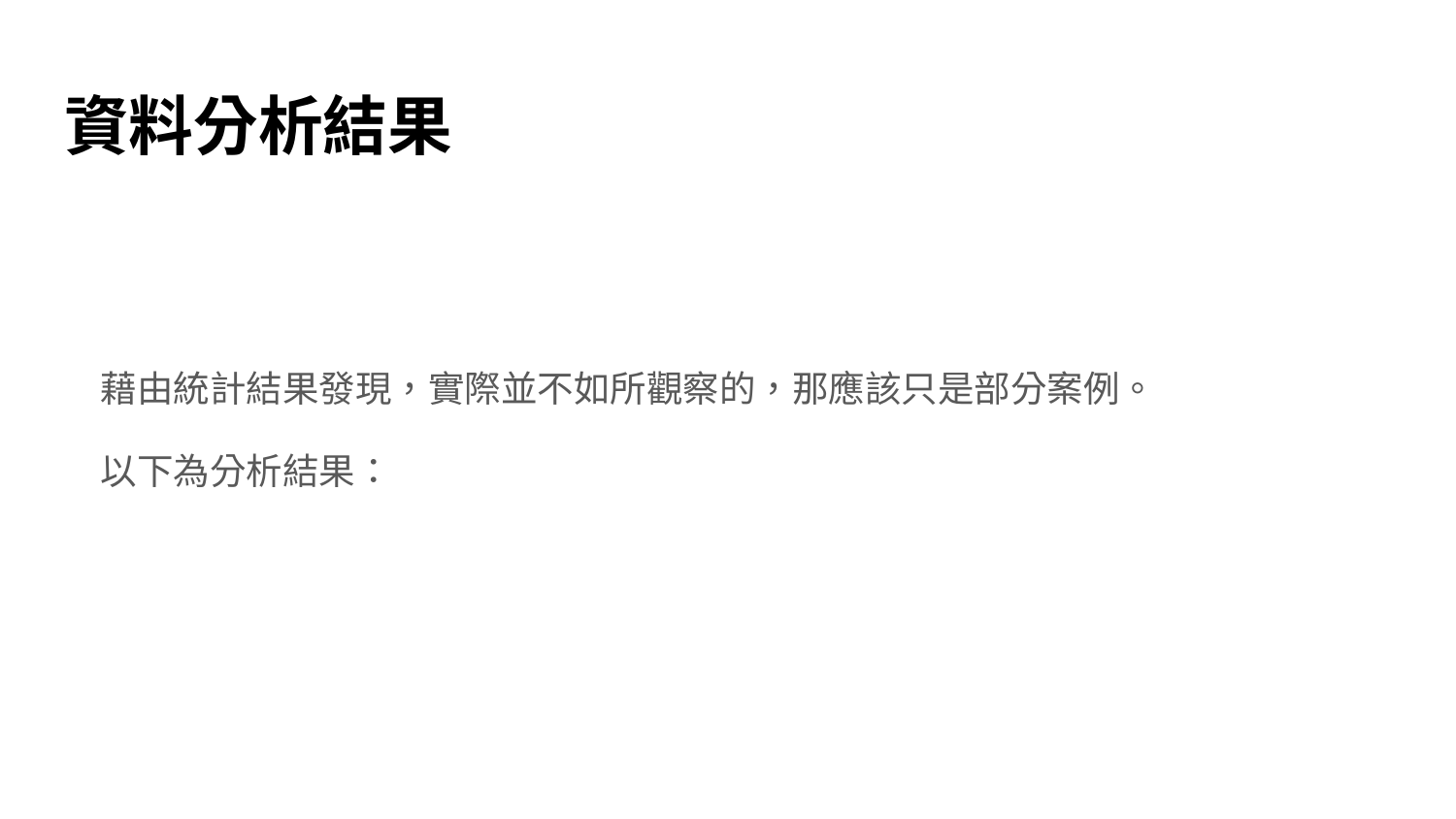

# 資料分析結果
藉由統計結果發現，實際並不如所觀察的，那應該只是部分案例。
以下為分析結果：